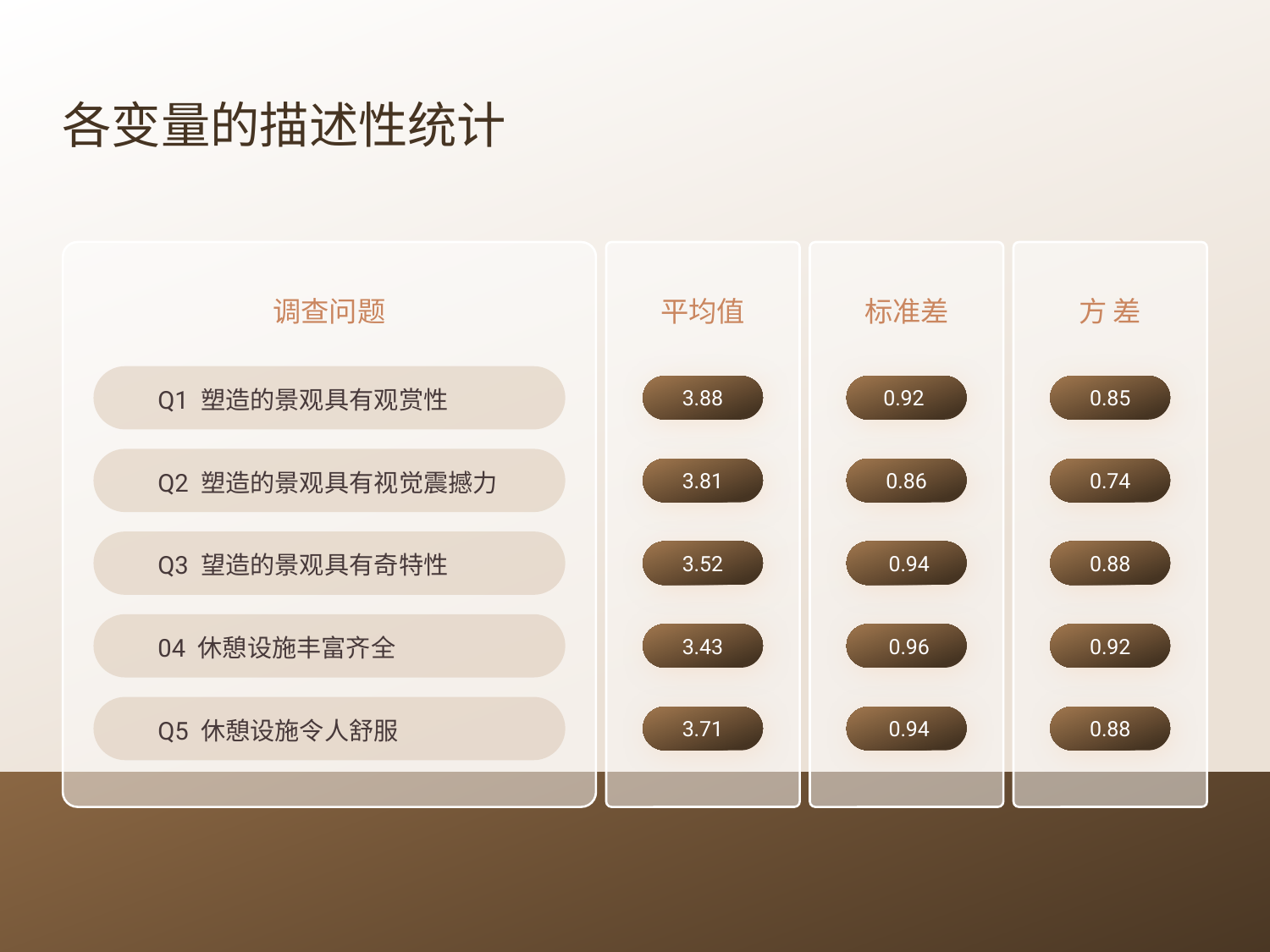

各变量的描述性统计

调查问题
平均值
标准差
方 差

3.88
0.92
0.85
Q1 塑造的景观具有观赏性

3.81
0.86
0.74
Q2 塑造的景观具有视觉震撼力

3.52
 0.94
0.88
Q3 望造的景观具有奇特性

3.43
 0.96
0.92
04 休憩设施丰富齐全

3.71
 0.94
0.88
Q5 休憩设施令人舒服